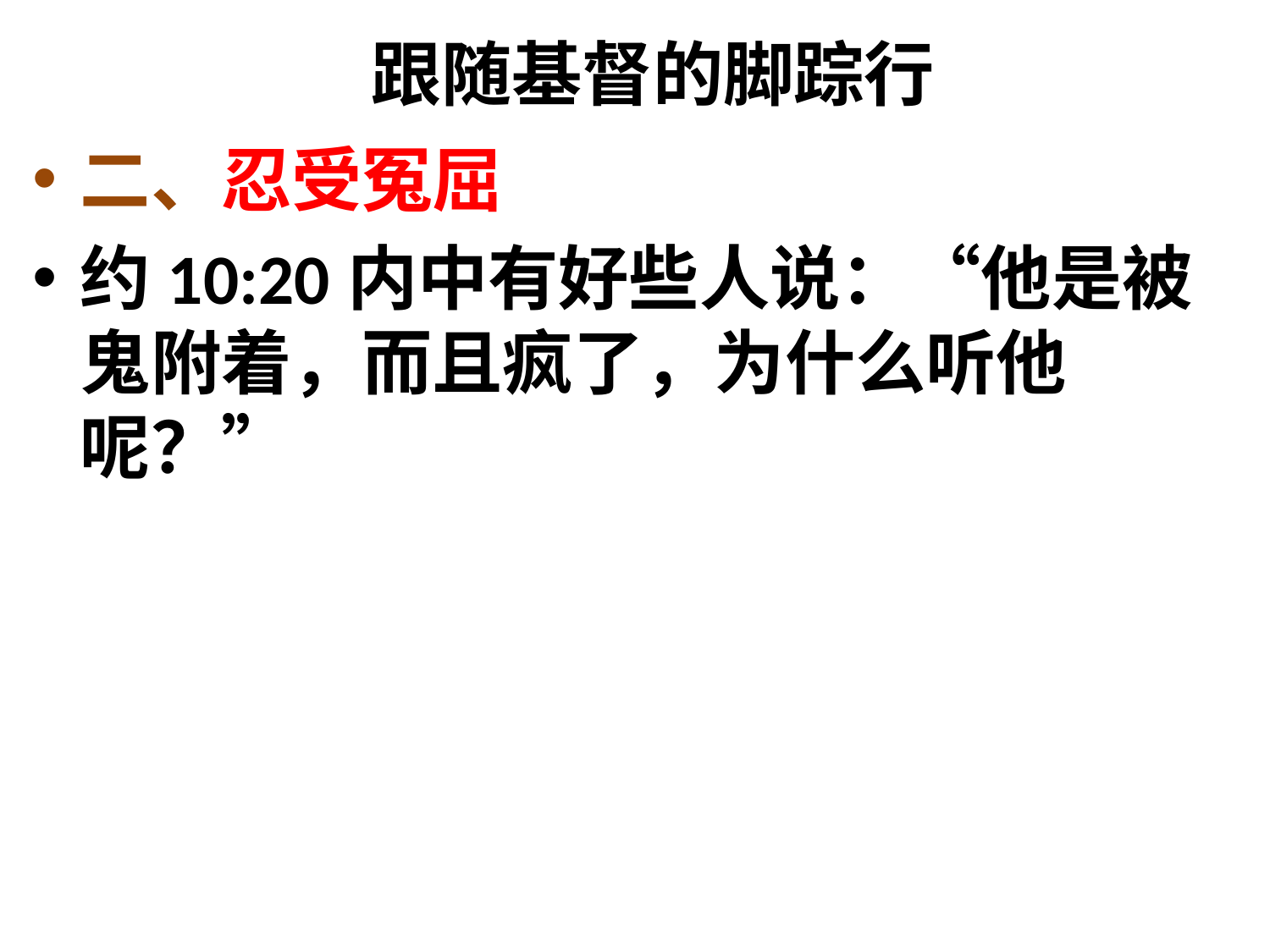

# 跟随基督的脚踪行
二、忍受冤屈
约10:20内中有好些人说：“他是被鬼附着，而且疯了，为什么听他呢？”